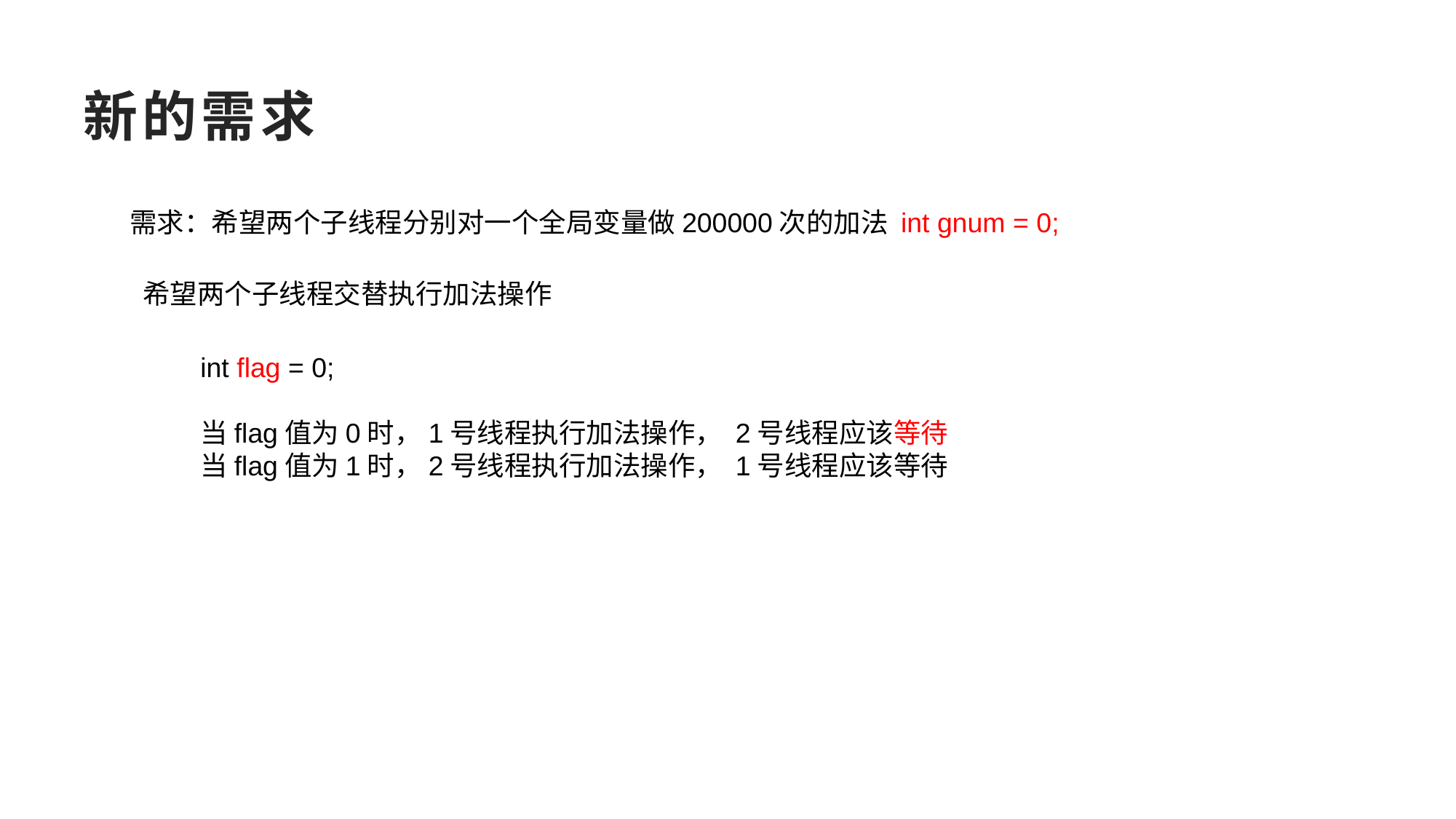

# 新的需求
需求：希望两个子线程分别对一个全局变量做200000次的加法 int gnum = 0;

希望两个子线程交替执行加法操作
int flag = 0;

当flag值为0时，1号线程执行加法操作， 2号线程应该等待
当flag值为1时，2号线程执行加法操作， 1号线程应该等待